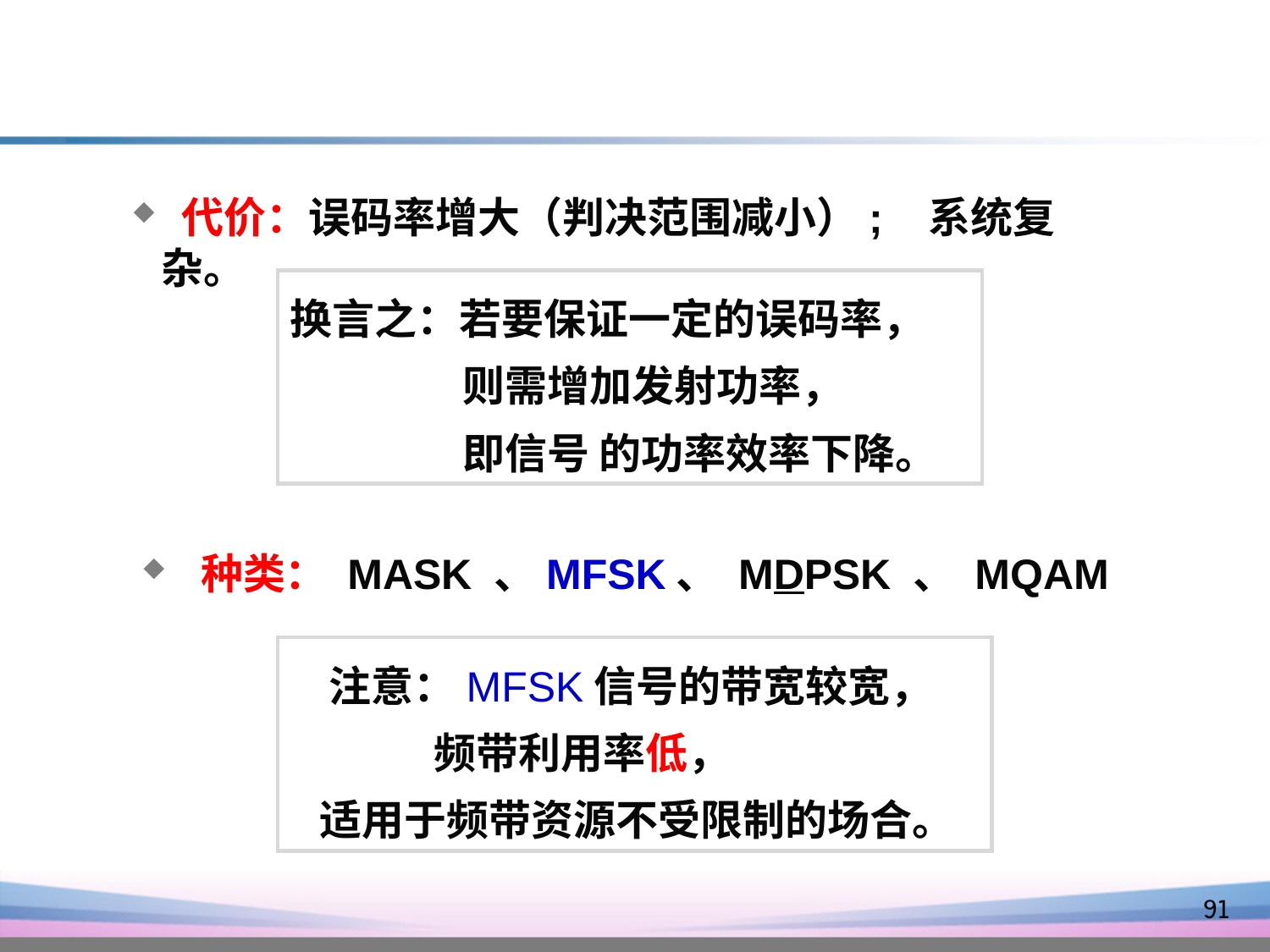

代价：误码率增大（判决范围减小）;   系统复杂。
换言之：若要保证一定的误码率，
                 则需增加发射功率，
                 即信号 的功率效率下降。
  种类： MASK 、MFSK、 MDPSK 、 MQAM
   注意：MFSK信号的带宽较宽，
              频带利用率低，
  适用于频带资源不受限制的场合。
91